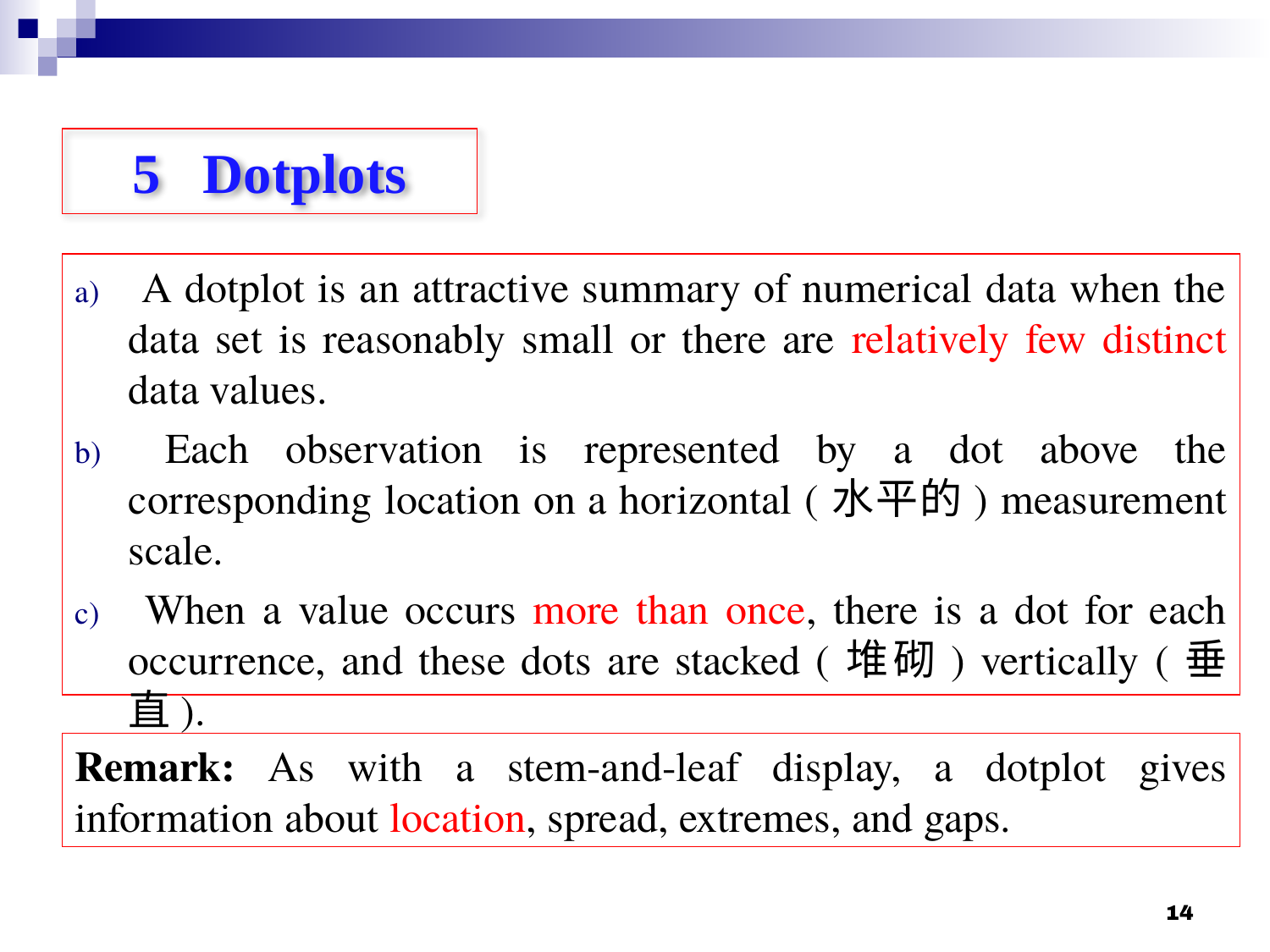

# 5   Dotplots
 A dotplot is an attractive summary of numerical data when the data set is reasonably small or there are relatively few distinct data values.
 Each observation is represented by a dot above the corresponding location on a horizontal (水平的) measurement scale.
 When a value occurs more than once, there is a dot for each occurrence, and these dots are stacked (堆砌) vertically (垂直).
Remark: As with a stem-and-leaf display, a dotplot gives information about location, spread, extremes, and gaps.
14